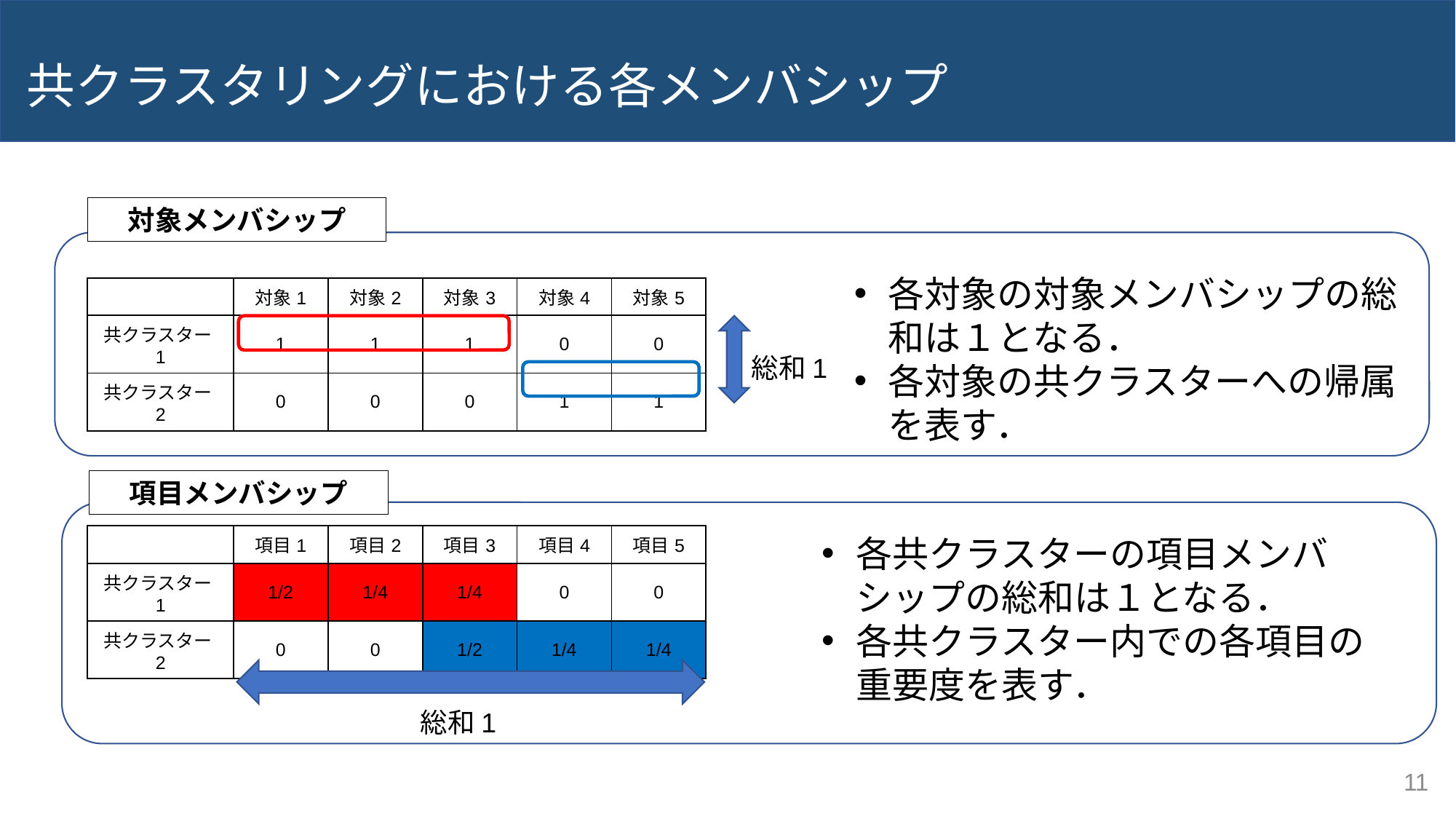

# 共クラスタリングにおける各メンバシップ
対象メンバシップ

各対象の対象メンバシップの総和は１となる．
各対象の共クラスターへの帰属を表す．
|  | 対象1 | 対象2 | 対象3 | 対象4 | 対象5 |
| --- | --- | --- | --- | --- | --- |
| 共クラスター1 | 1 | 1 | 1 | 0 | 0 |
| 共クラスター2 | 0 | 0 | 0 | 1 | 1 |

総和1

項目メンバシップ

|  | 項目1 | 項目2 | 項目3 | 項目4 | 項目5 |
| --- | --- | --- | --- | --- | --- |
| 共クラスター1 | 1/2 | 1/4 | 1/4 | 0 | 0 |
| 共クラスター2 | 0 | 0 | 1/2 | 1/4 | 1/4 |
各共クラスターの項目メンバシップの総和は１となる．
各共クラスター内での各項目の重要度を表す．

総和1
11